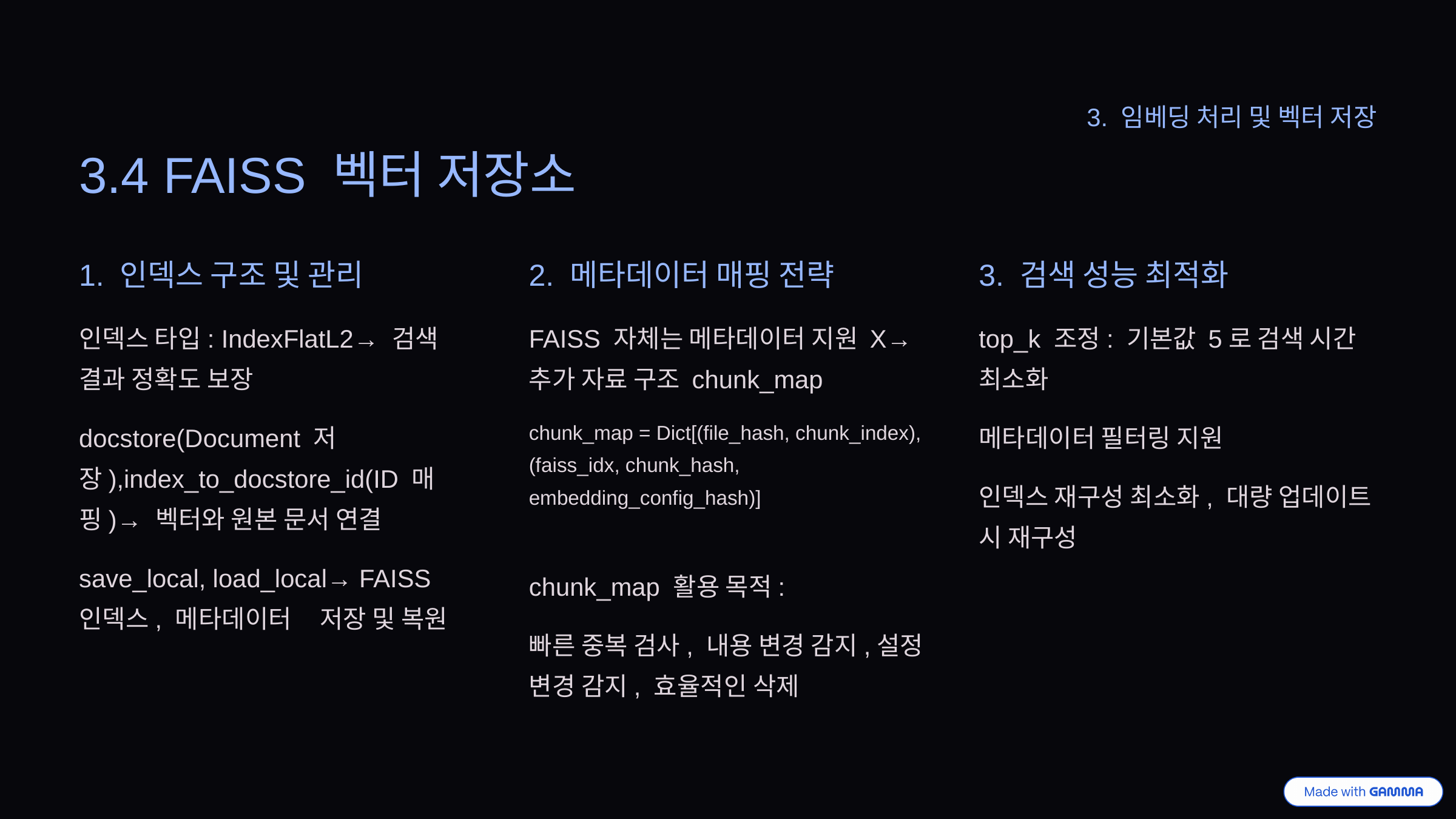

3. 임베딩 처리 및 벡터 저장
3.4 FAISS 벡터 저장소
1. 인덱스 구조 및 관리
2. 메타데이터 매핑 전략
3. 검색 성능 최적화
인덱스 타입: IndexFlatL2→ 검색 결과 정확도 보장
FAISS 자체는 메타데이터 지원 X→ 추가 자료 구조 chunk_map
top_k 조정: 기본값 5로 검색 시간 최소화
docstore(Document 저장),index_to_docstore_id(ID 매핑)→ 벡터와 원본 문서 연결
chunk_map = Dict[(file_hash, chunk_index),(faiss_idx, chunk_hash, embedding_config_hash)]
메타데이터 필터링 지원
인덱스 재구성 최소화, 대량 업데이트 시 재구성
save_local, load_local→ FAISS 인덱스, 메타데이터     저장 및 복원
chunk_map 활용 목적:
빠른 중복 검사, 내용 변경 감지,설정 변경 감지, 효율적인 삭제